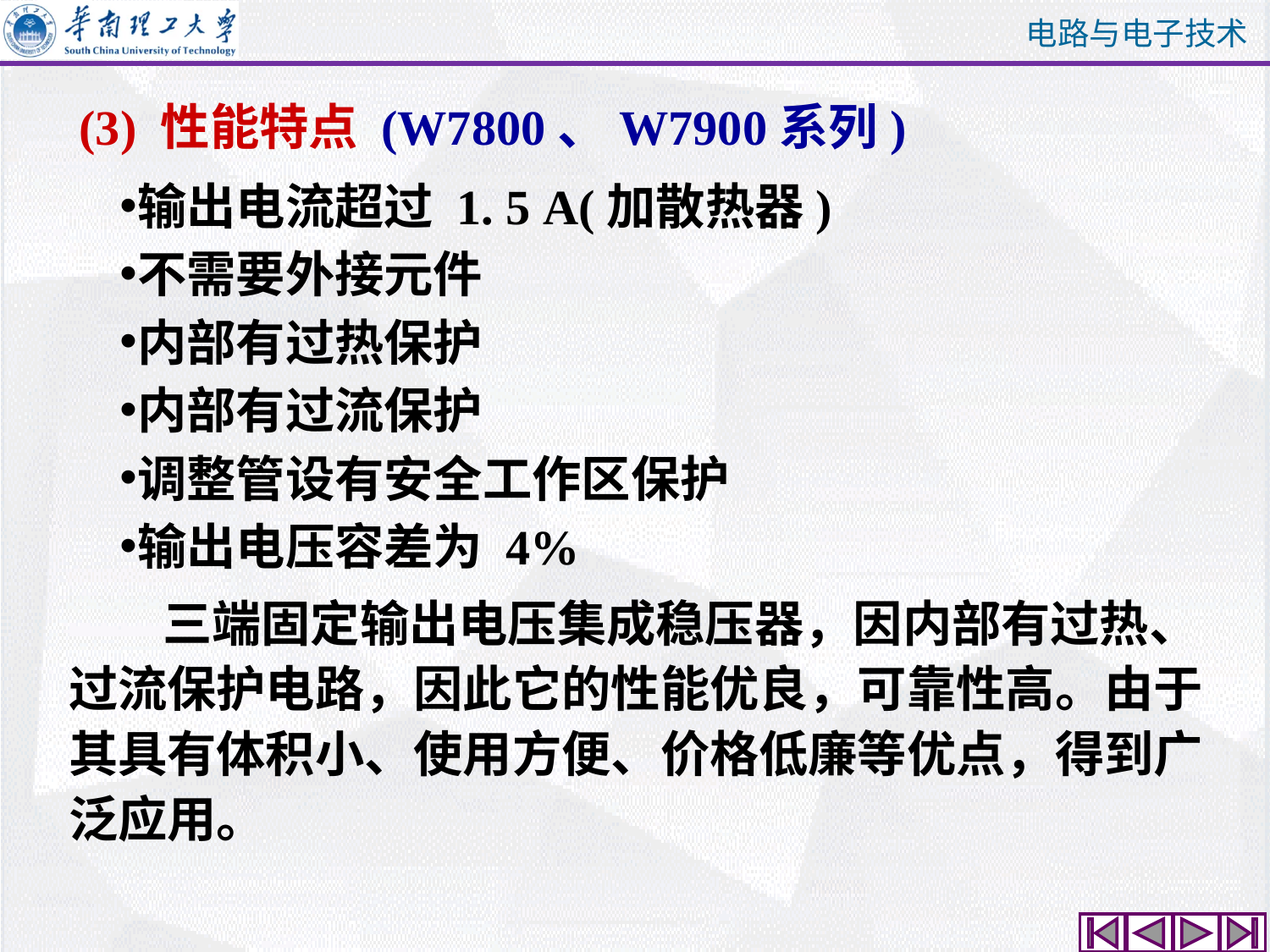

# (3) 性能特点 (W7800、W7900系列)
输出电流超过 1. 5 A(加散热器)
不需要外接元件
内部有过热保护
内部有过流保护
调整管设有安全工作区保护
输出电压容差为 4%
　    三端固定输出电压集成稳压器，因内部有过热、过流保护电路，因此它的性能优良，可靠性高。由于其具有体积小、使用方便、价格低廉等优点，得到广泛应用。